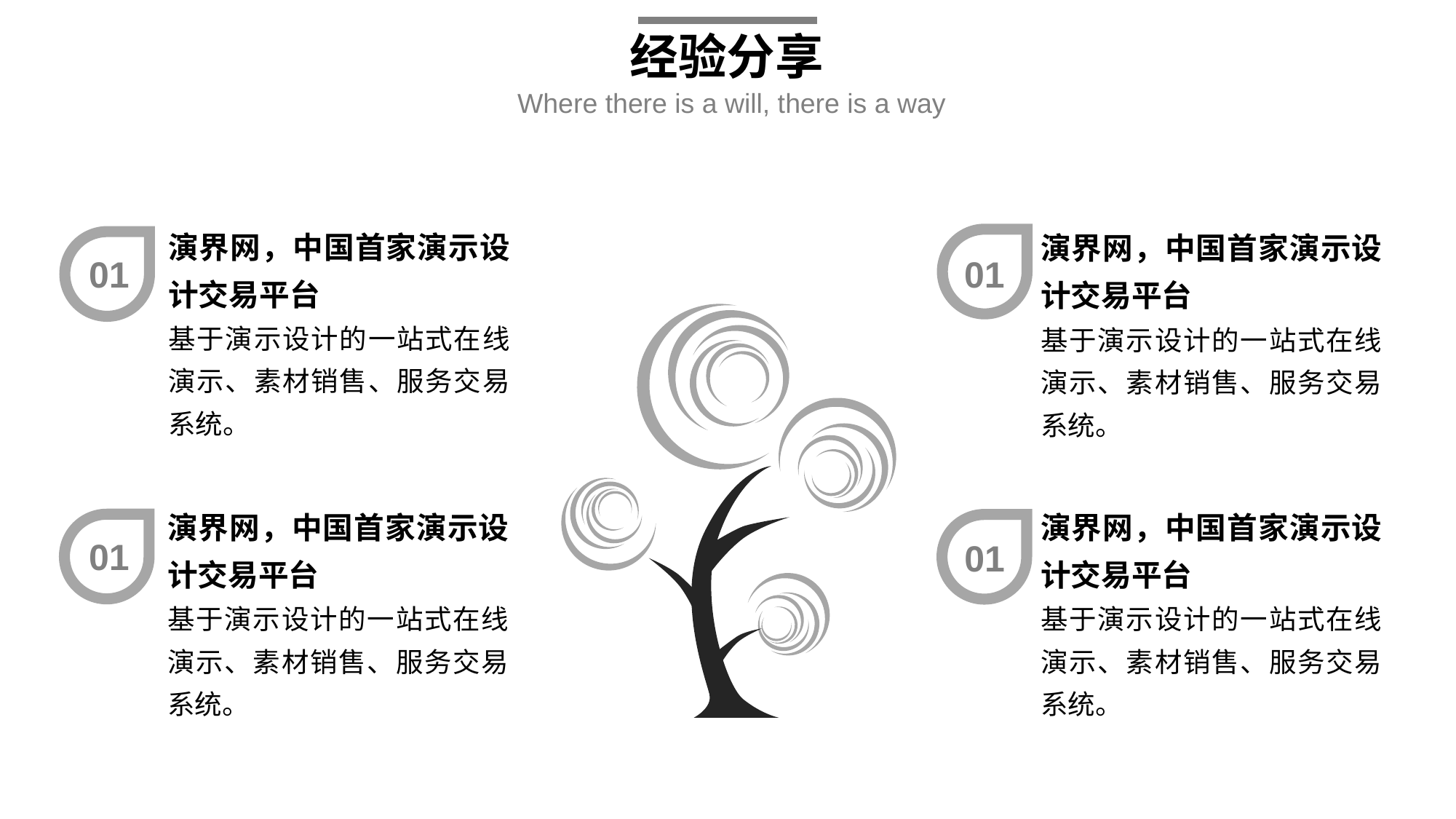

经验分享
Where there is a will, there is a way
演界网，中国首家演示设计交易平台
基于演示设计的一站式在线演示、素材销售、服务交易系统。

演界网，中国首家演示设计交易平台
基于演示设计的一站式在线演示、素材销售、服务交易系统。

01
01

演界网，中国首家演示设计交易平台
基于演示设计的一站式在线演示、素材销售、服务交易系统。

演界网，中国首家演示设计交易平台
基于演示设计的一站式在线演示、素材销售、服务交易系统。

01
01